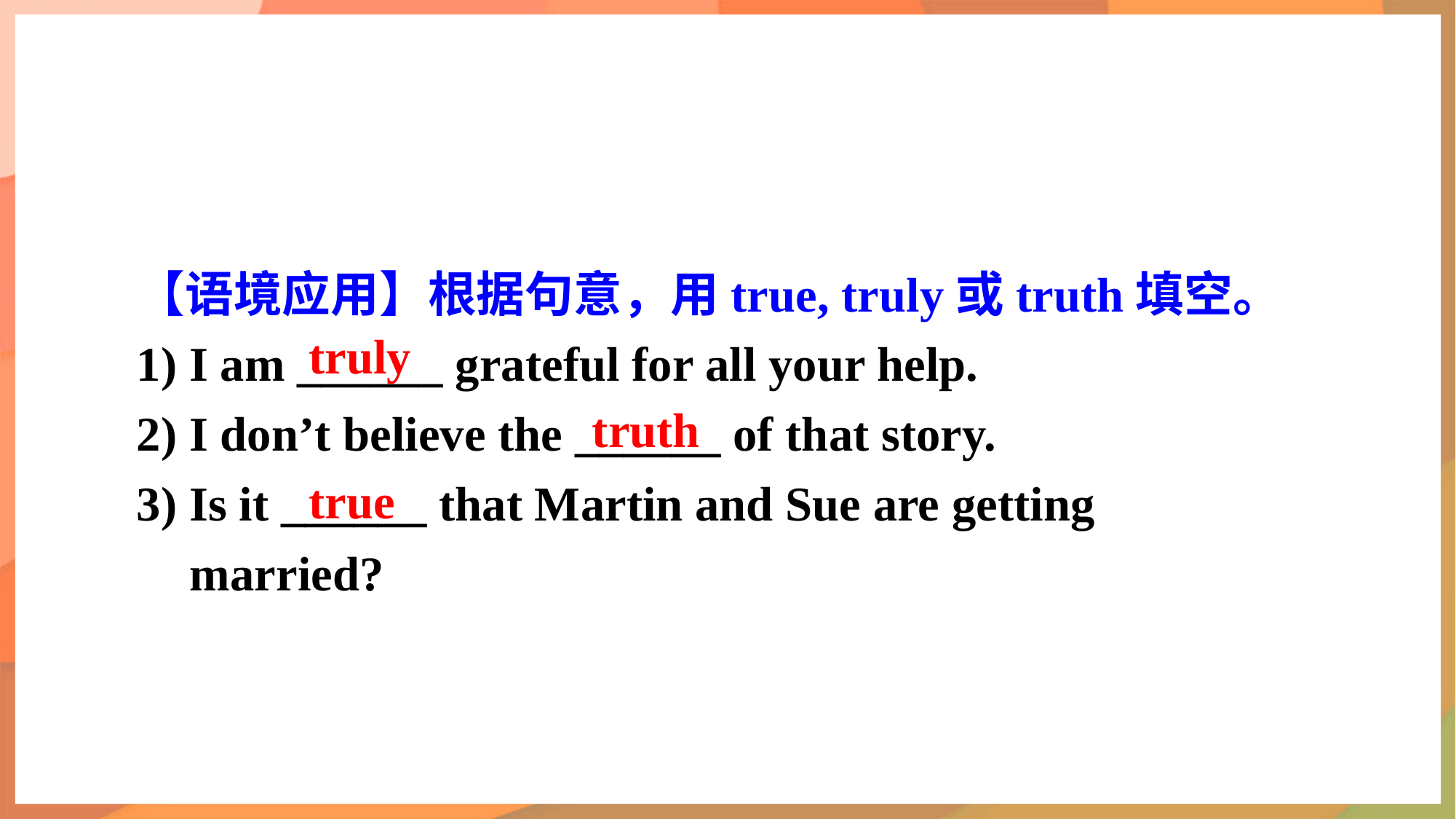

【语境应用】根据句意，用true, truly或truth填空。
1) I am ______ grateful for all your help.
2) I don’t believe the ______ of that story.
3) Is it ______ that Martin and Sue are getting married?
truly
truth
true